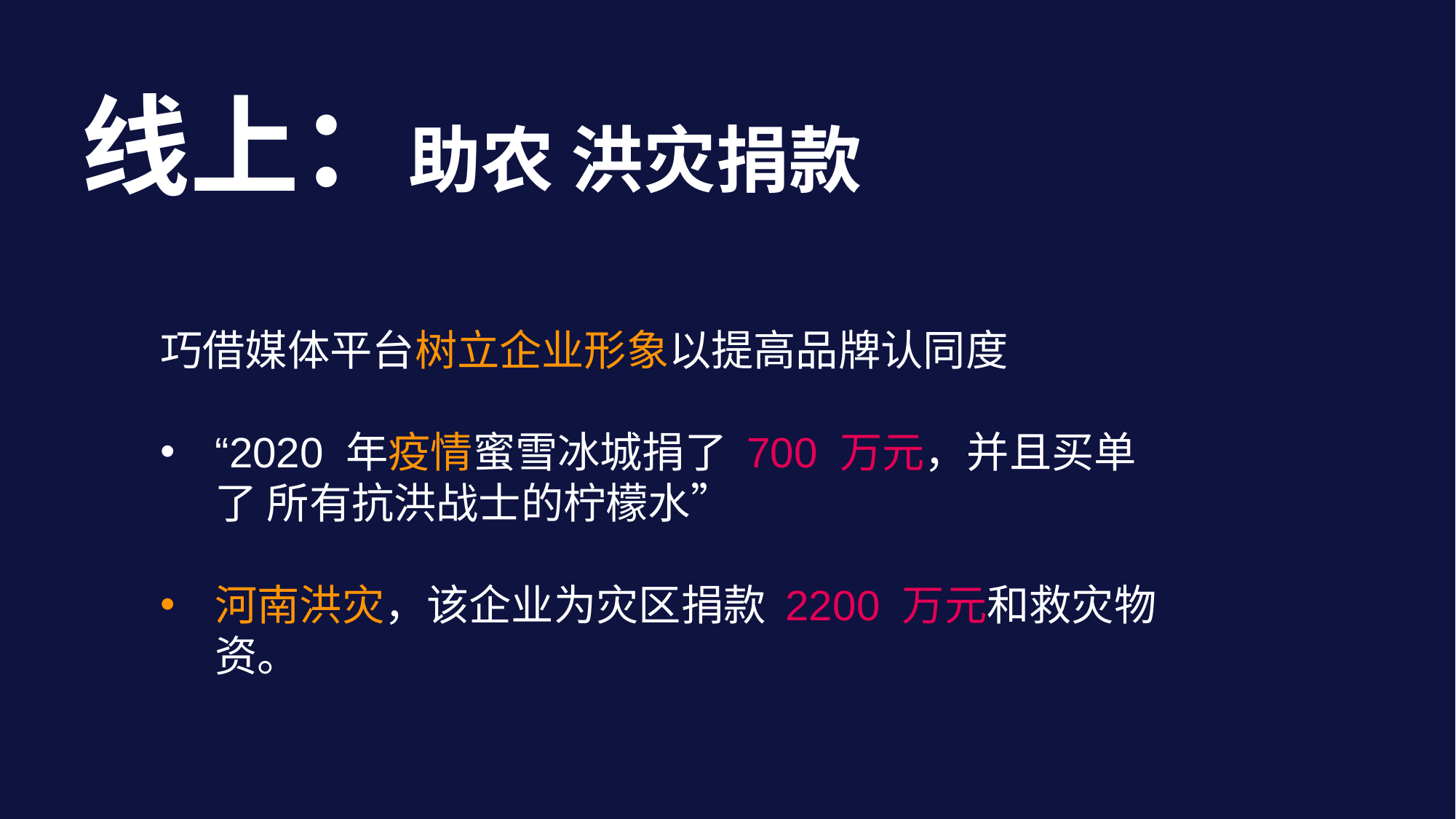

线上：助农 洪灾捐款
巧借媒体平台树立企业形象以提高品牌认同度

“2020 年疫情蜜雪冰城捐了 700 万元，并且买单了 所有抗洪战士的柠檬水”

河南洪灾，该企业为灾区捐款 2200 万元和救灾物资。